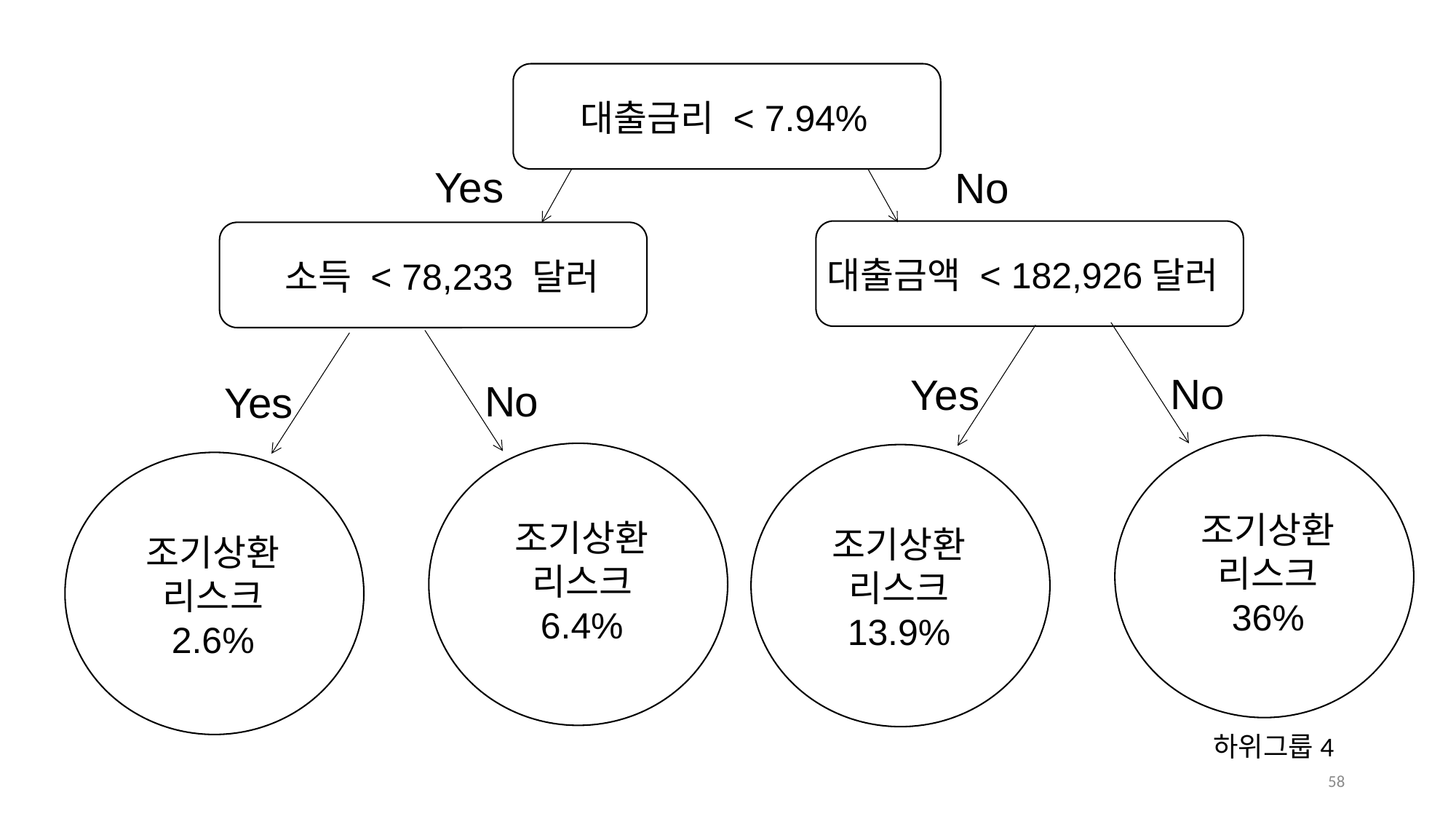

대출금리 < 7.94%
Yes
No

대출금액 < 182,926달러
소득 < 78,233 달러
No
Yes
No
Yes

조기상환
리스크
36%
조기상환
리스크
6.4%
조기상환
리스크
13.9%
조기상환
리스크
2.6%
하위그룹4
58